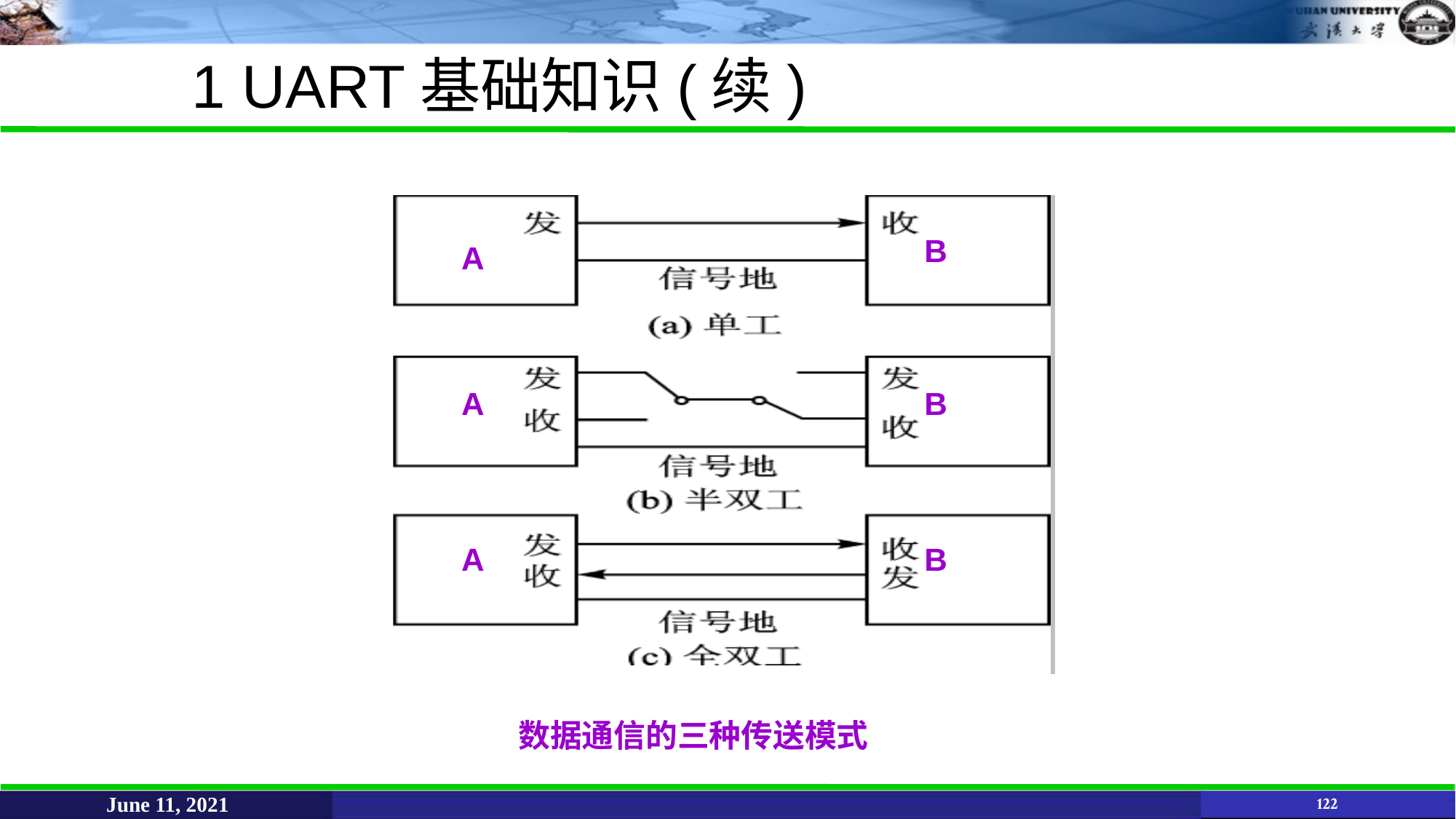

1 UART基础知识(续)

B
A
A
B
A
B
数据通信的三种传送模式
June 11, 2021

122